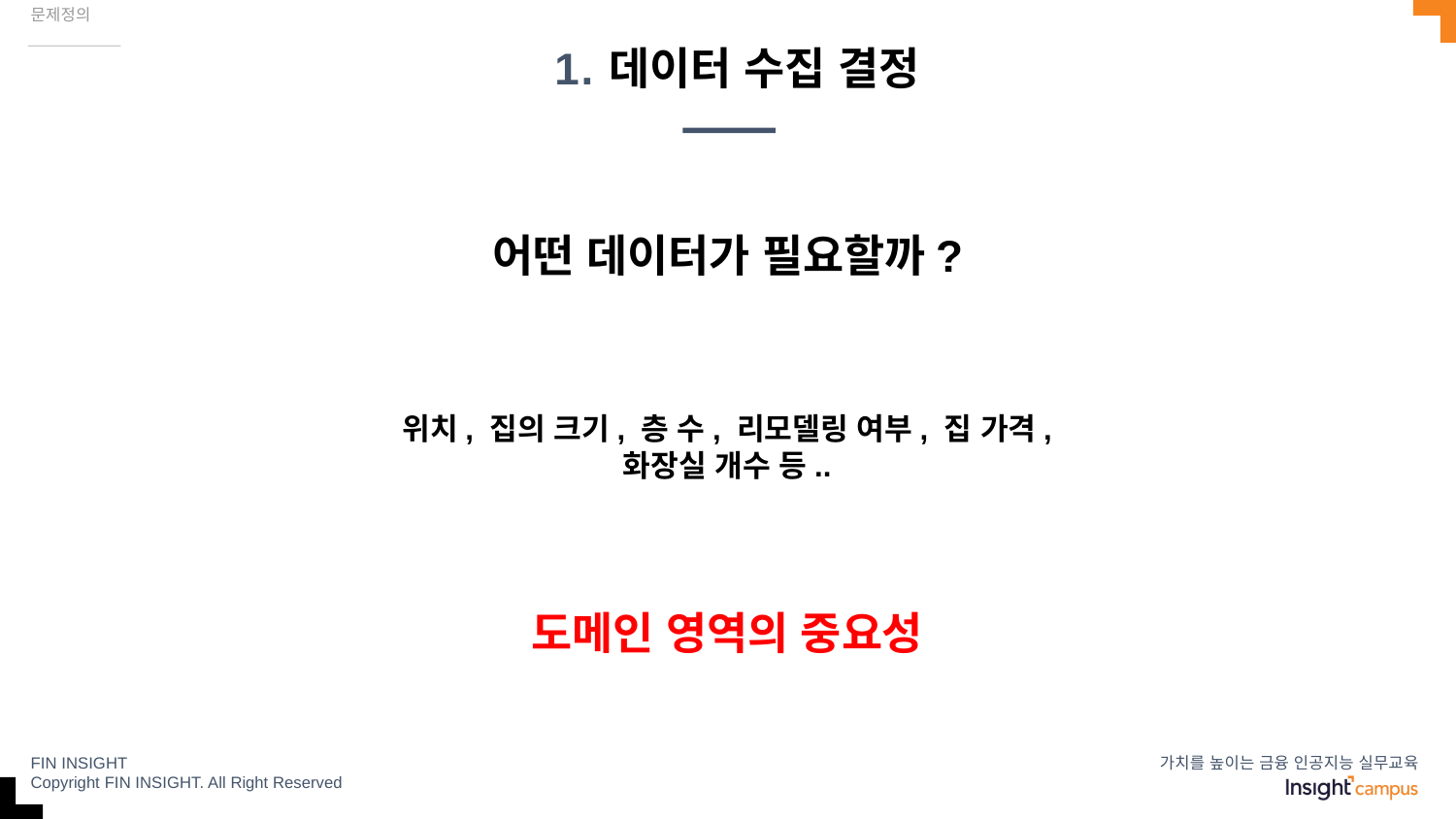

문제정의
# 데이터 수집 결정

어떤 데이터가 필요할까?
위치, 집의 크기, 층 수, 리모델링 여부, 집 가격, 화장실 개수 등..
도메인 영역의 중요성